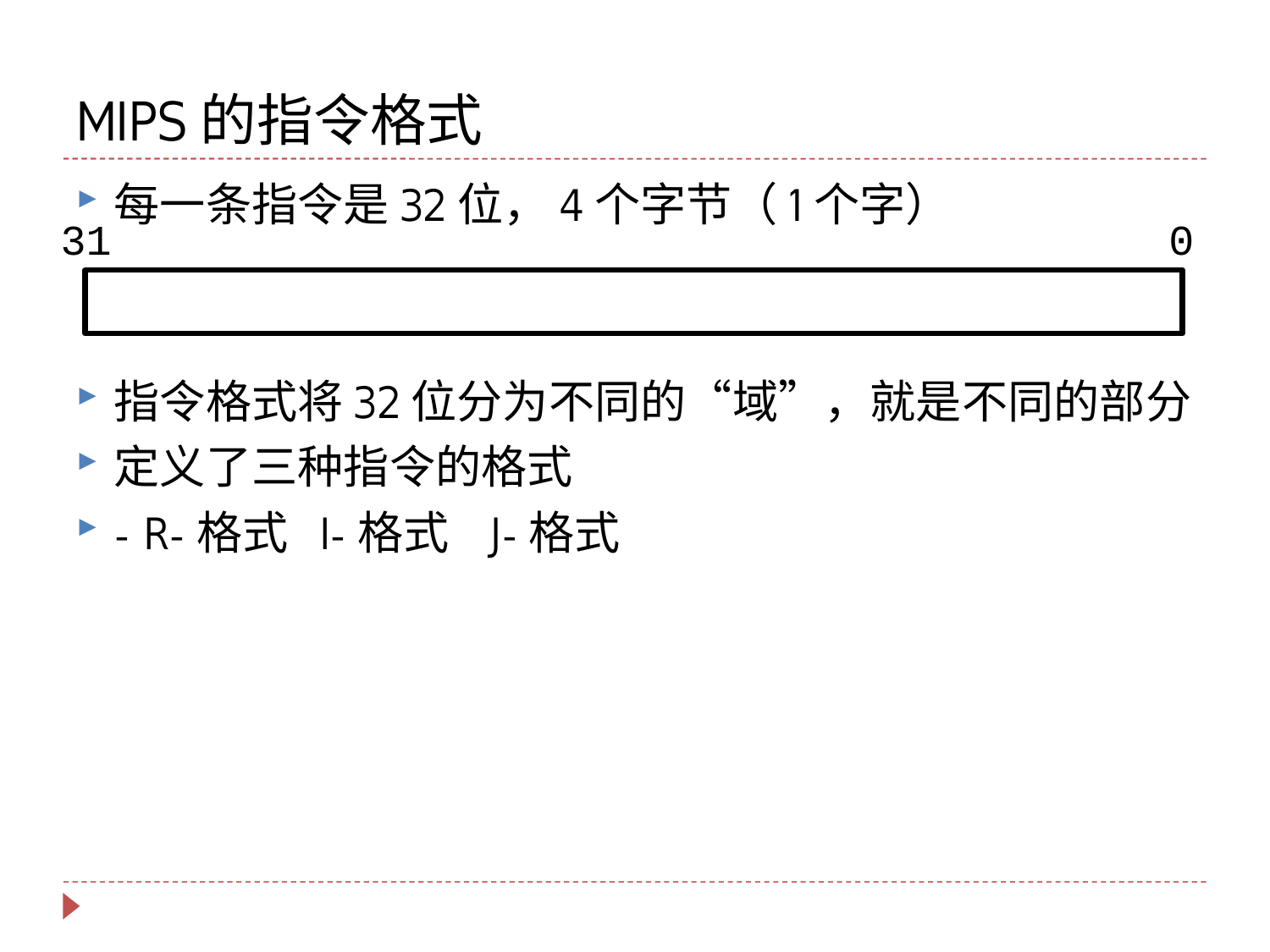

# MIPS的指令格式
每一条指令是32位，4个字节（1个字）

指令格式将32位分为不同的“域”，就是不同的部分
定义了三种指令的格式
- R-格式  I-格式   J-格式
0
31